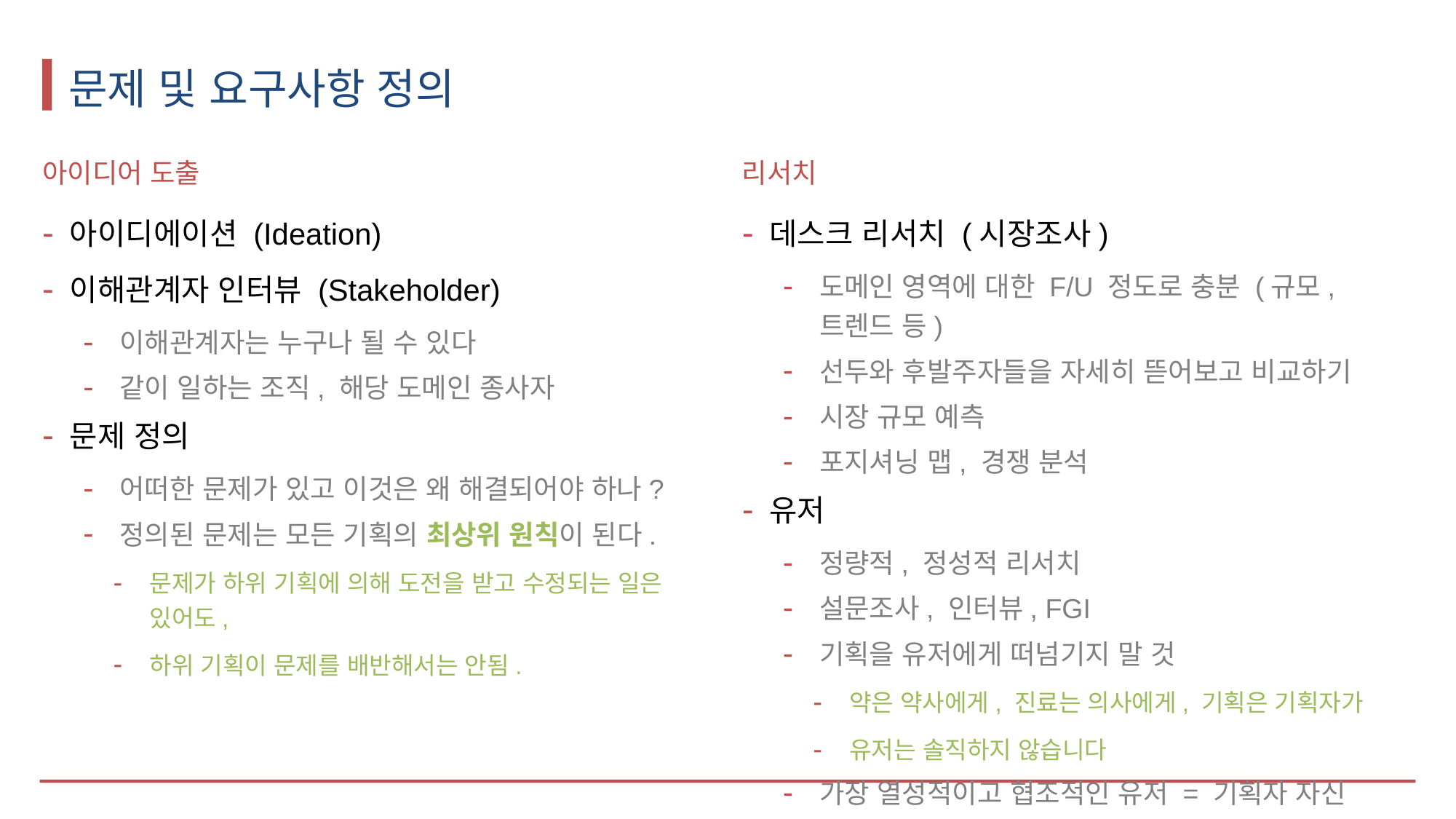

# 문제 및 요구사항 정의
아이디어 도출
아이디에이션 (Ideation)
이해관계자 인터뷰 (Stakeholder)
이해관계자는 누구나 될 수 있다
같이 일하는 조직, 해당 도메인 종사자
문제 정의
어떠한 문제가 있고 이것은 왜 해결되어야 하나?
정의된 문제는 모든 기획의 최상위 원칙이 된다.
문제가 하위 기획에 의해 도전을 받고 수정되는 일은 있어도,
하위 기획이 문제를 배반해서는 안됨.
리서치
데스크 리서치 (시장조사)
도메인 영역에 대한 F/U 정도로 충분 (규모, 트렌드 등)
선두와 후발주자들을 자세히 뜯어보고 비교하기
시장 규모 예측
포지셔닝 맵, 경쟁 분석
유저
정량적, 정성적 리서치
설문조사, 인터뷰, FGI
기획을 유저에게 떠넘기지 말 것
약은 약사에게, 진료는 의사에게, 기획은 기획자가
유저는 솔직하지 않습니다
가장 열성적이고 협조적인 유저 = 기획자 자신